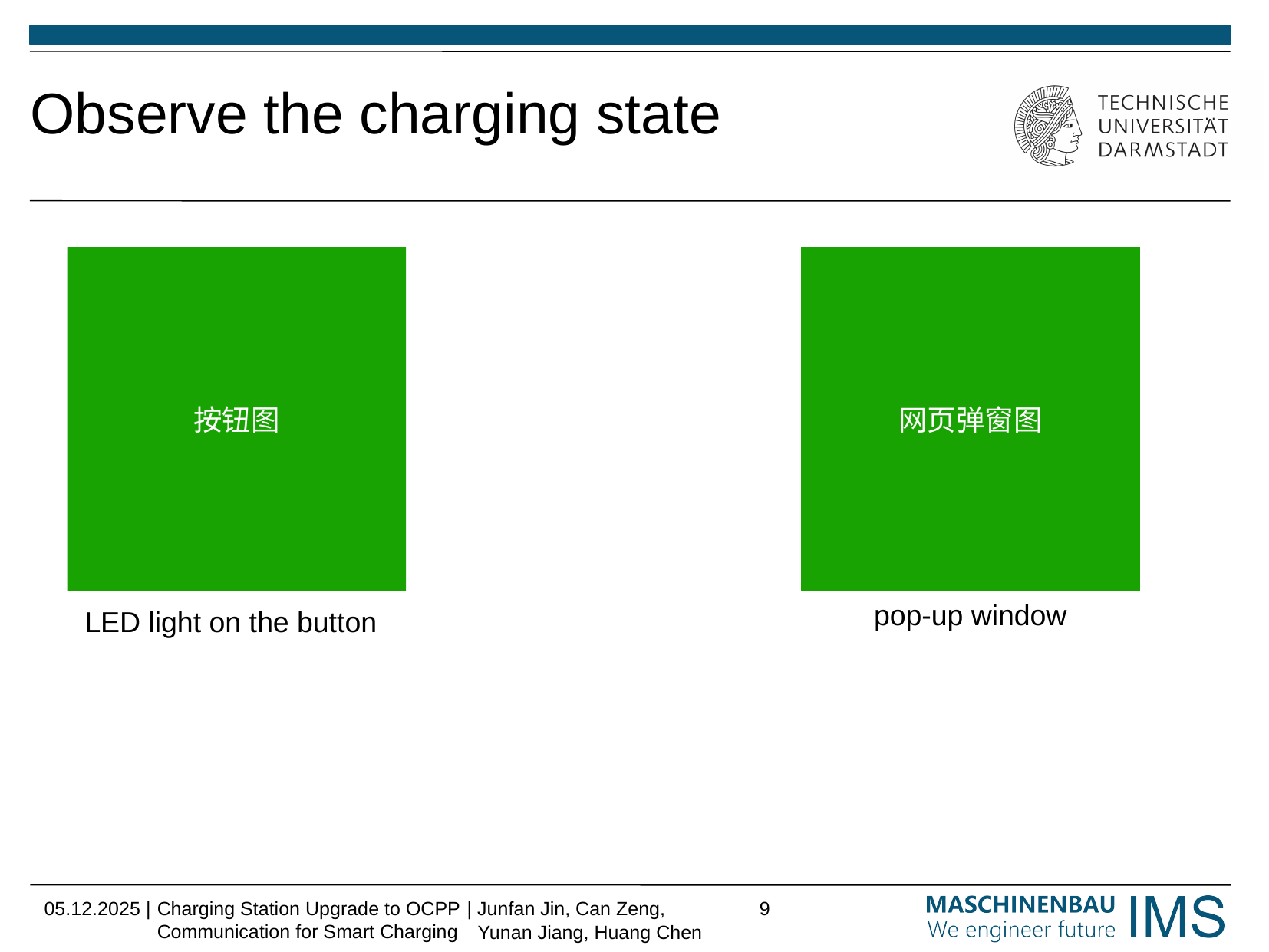

Observe the charging state
网页弹窗图
按钮图
pop-up window
LED light on the button